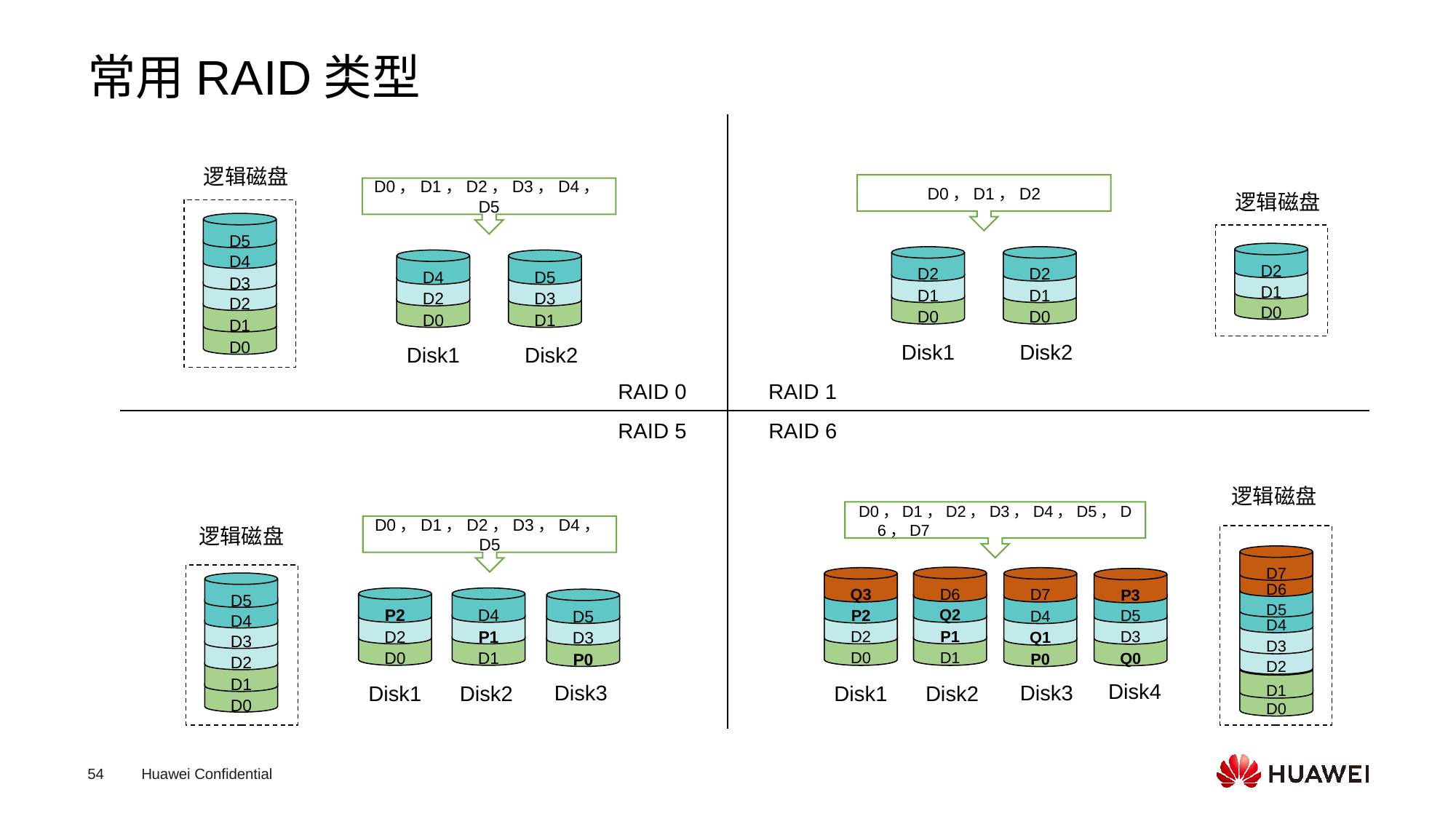

# 常用RAID类型
逻辑磁盘
D0，D1，D2，D3，D4，D5

D5
D4
D4
D2
D0
D5
D3
D1
D3
D2
D1
D0
Disk1
Disk2
D0，D1，D2
逻辑磁盘

D2
D2
D1
D0
D2
D1
D0
D1
D0
Disk1
Disk2
RAID 0
RAID 1
RAID 6
RAID 5
逻辑磁盘
D0，D1，D2，D3，D4，D5，D6，D7
D0，D1，D2，D3，D4，D5
逻辑磁盘

D7
D6

D6
Q3
D7
P3
D5
D5
P2
D2
D0
D4
P1
D1
Q2
P1

D1
D5
D3
Q0
P2
D2
D0
D5
D3
P0
D4
Q1
P0
D4
D4
D3
D3
D2
D2
D1
D1
Disk4
Disk3
Disk3
Disk1
Disk2
Disk1
Disk2
D0
D0